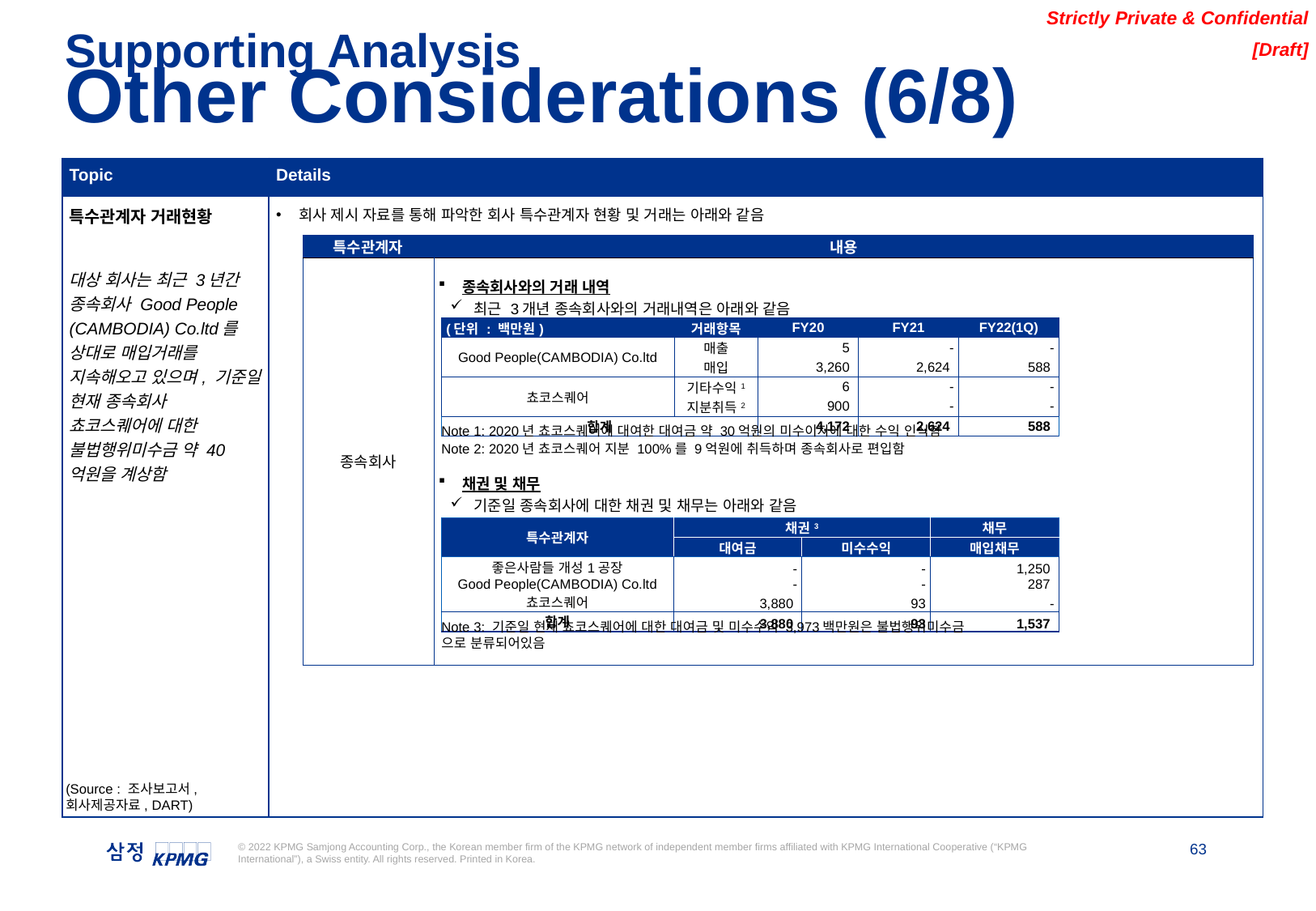

Supporting Analysis
Other Considerations (6/8)
| Topic | Details |
| --- | --- |
| 특수관계자 거래현황 대상 회사는 최근 3년간 종속회사 Good People (CAMBODIA) Co.ltd를 상대로 매입거래를 지속해오고 있으며, 기준일 현재 종속회사 쵸코스퀘어에 대한 불법행위미수금 약 40억원을 계상함 | 회사 제시 자료를 통해 파악한 회사 특수관계자 현황 및 거래는 아래와 같음 |
| 특수관계자 | 내용 |
| --- | --- |
| 종속회사 | 종속회사와의 거래 내역 최근 3개년 종속회사와의 거래내역은 아래와 같음 채권 및 채무 기준일 종속회사에 대한 채권 및 채무는 아래와 같음 |
| (단위 : 백만원) | 거래항목 | FY20 | FY21 | FY22(1Q) |
| --- | --- | --- | --- | --- |
| Good People(CAMBODIA) Co.ltd | 매출 | 5 | - | - |
|  | 매입 | 3,260 | 2,624 | 588 |
| 쵸코스퀘어 | 기타수익1 | 6 | - | - |
|  | 지분취득2 | 900 | - | - |
| 합계 |  | 4,172 | 2,624 | 588 |
Note 1: 2020년 쵸코스퀘어에 대여한 대여금 약 30억원의 미수이자에 대한 수익 인식함
Note 2: 2020년 쵸코스퀘어 지분 100%를 9억원에 취득하며 종속회사로 편입함
| 특수관계자 | 채권3 |  | 채무 |
| --- | --- | --- | --- |
|  | 대여금 | 미수수익 | 매입채무 |
| 좋은사람들 개성1공장 | - | - | 1,250 |
| Good People(CAMBODIA) Co.ltd | - | - | 287 |
| 쵸코스퀘어 | 3,880 | 93 | - |
| 합계 | 3,880 | 93 | 1,537 |
Note 3: 기준일 현재 쵸코스퀘어에 대한 대여금 및 미수수익 3,973백만원은 불법행위미수금
으로 분류되어있음
(Source : 조사보고서, 회사제공자료, DART)